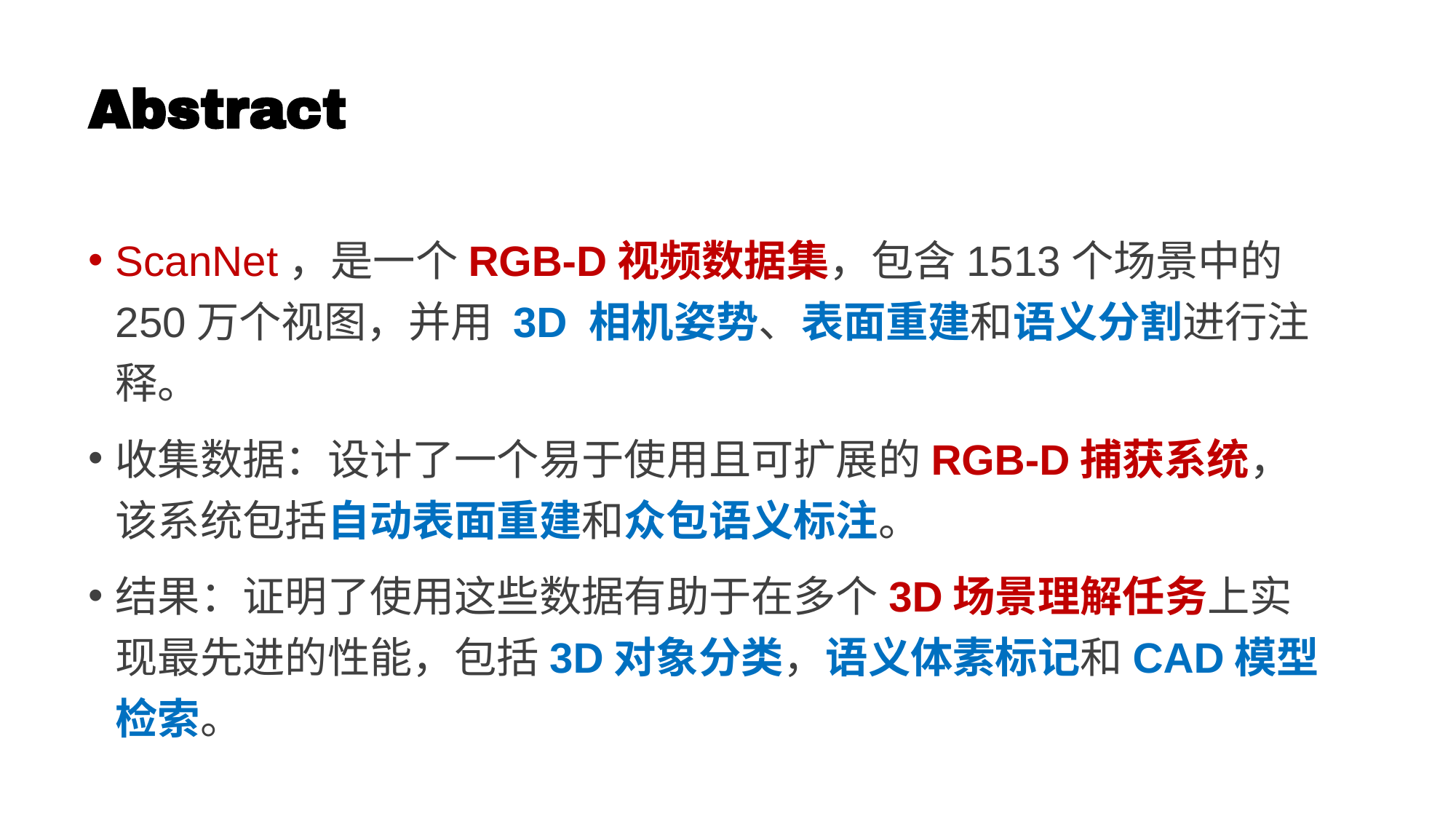

# Abstract
ScanNet，是一个RGB-D视频数据集，包含1513个场景中的250万个视图，并用 3D 相机姿势、表面重建和语义分割进行注释。
收集数据：设计了一个易于使用且可扩展的RGB-D捕获系统，该系统包括自动表面重建和众包语义标注。
结果：证明了使用这些数据有助于在多个3D场景理解任务上实现最先进的性能，包括3D对象分类，语义体素标记和CAD模型检索。